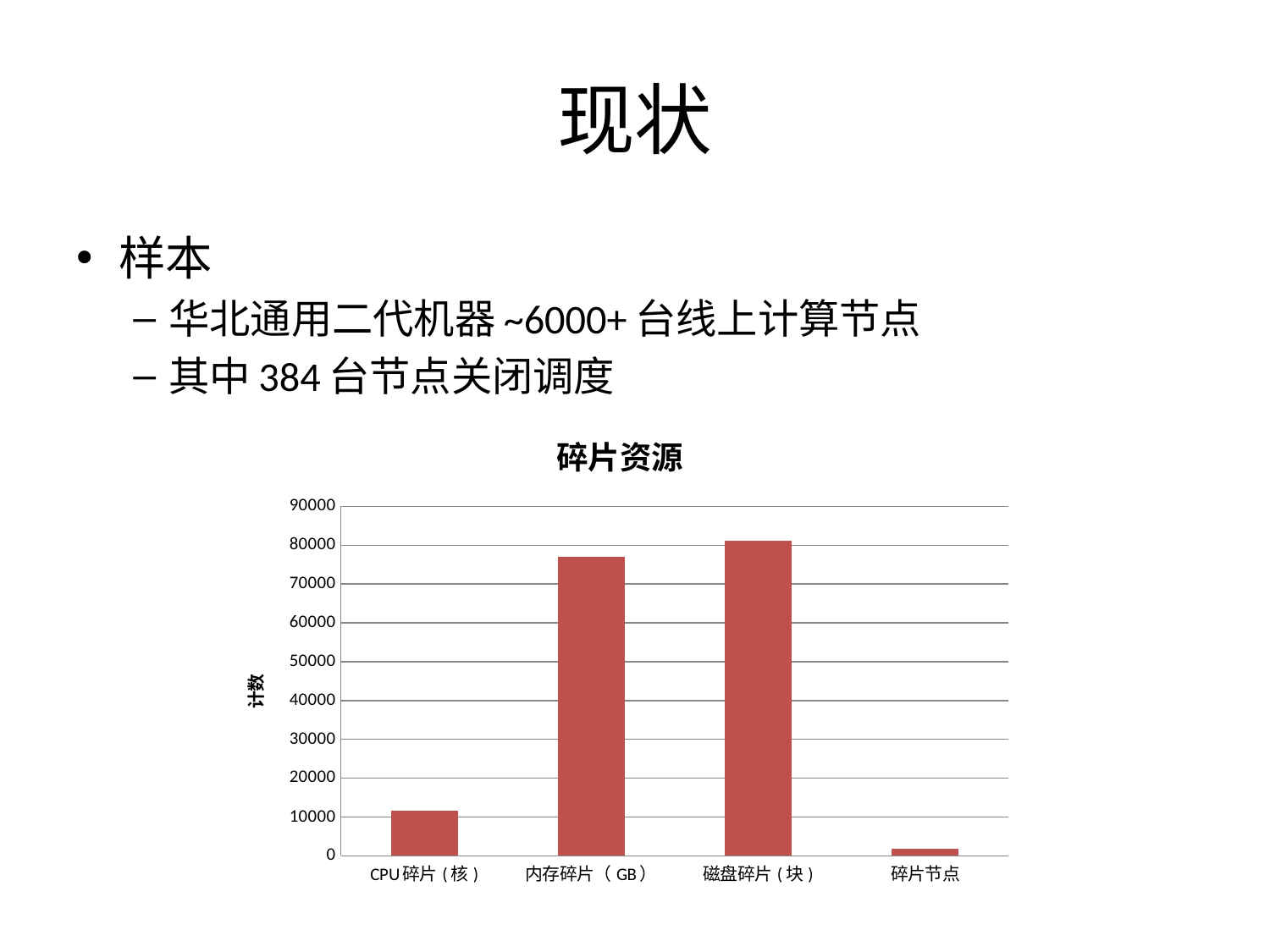

# 现状
样本
华北通用二代机器~6000+台线上计算节点
其中384台节点关闭调度

### Chart: 碎片资源

| Category |  |
|---|---|
| CPU碎片(核) | 11603.0 |
| 内存碎片（GB） | 77022.0 |
| 磁盘碎片(块) | 81109.0 |
| 碎片节点 | 1893.0 |